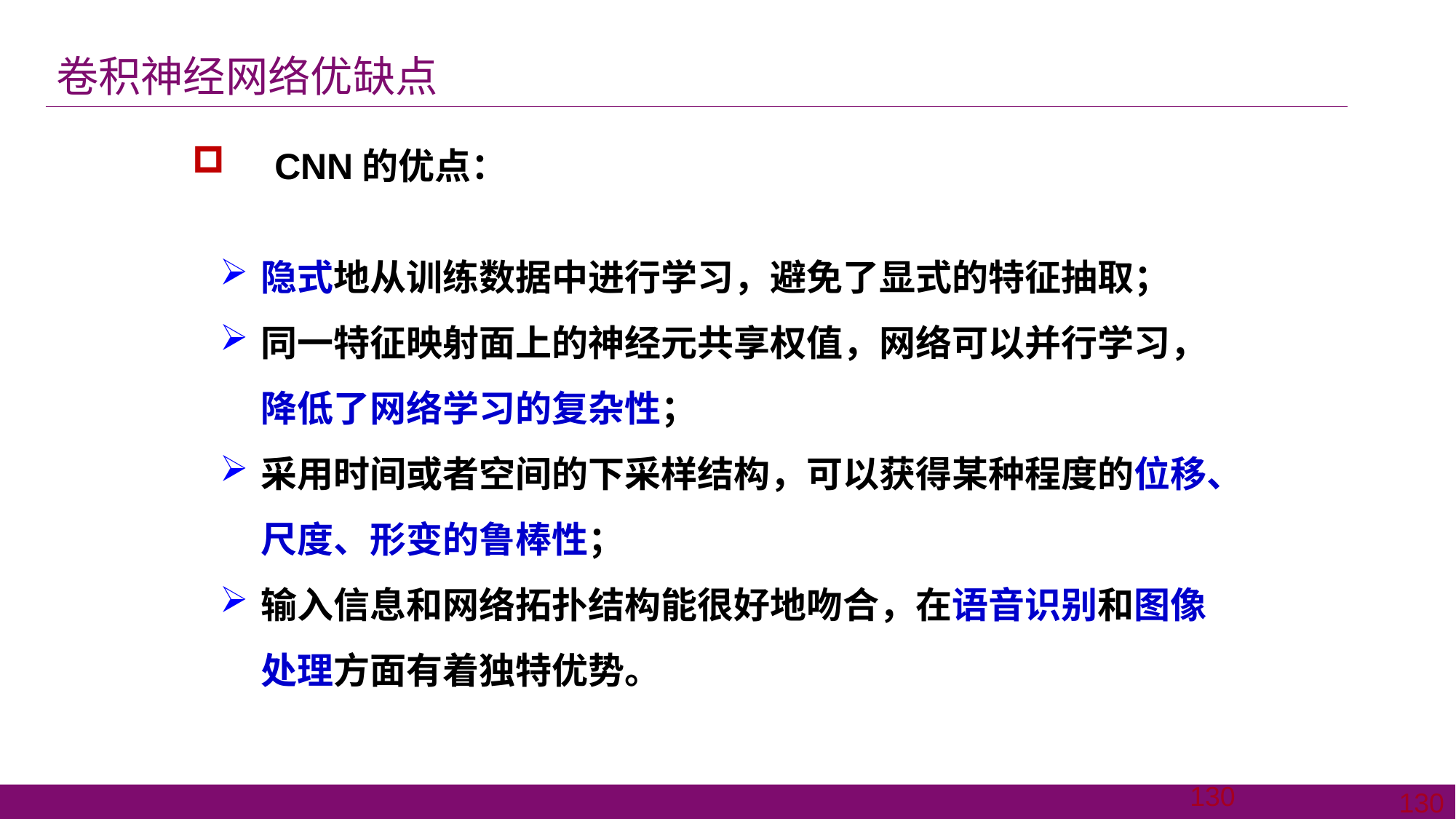

卷积神经网络优缺点
CNN的优点：

隐式地从训练数据中进行学习，避免了显式的特征抽取；
同一特征映射面上的神经元共享权值，网络可以并行学习，降低了网络学习的复杂性；
采用时间或者空间的下采样结构，可以获得某种程度的位移、尺度、形变的鲁棒性；
输入信息和网络拓扑结构能很好地吻合，在语音识别和图像处理方面有着独特优势。

130
130